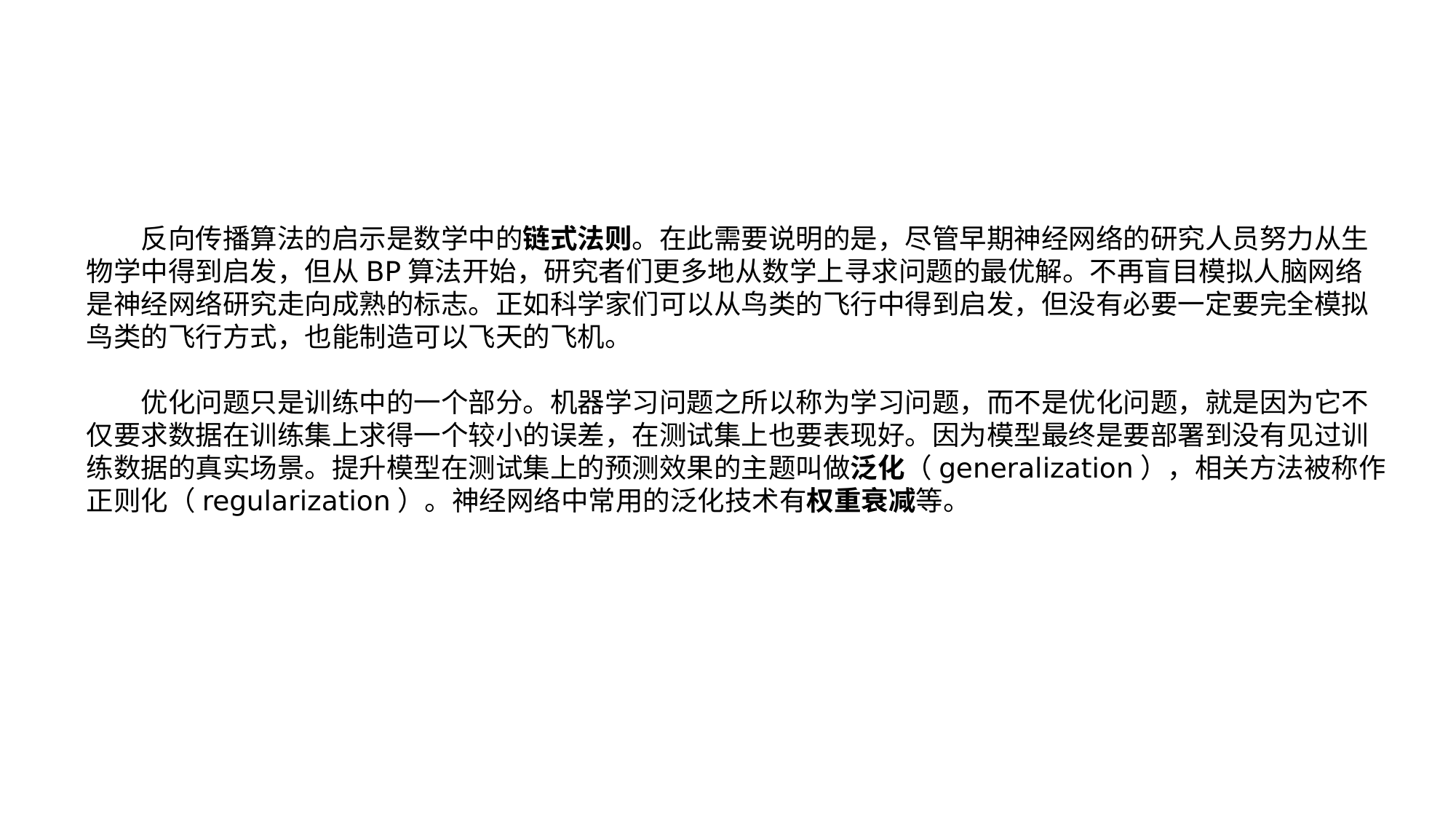

反向传播算法的启示是数学中的链式法则。在此需要说明的是，尽管早期神经网络的研究人员努力从生物学中得到启发，但从BP算法开始，研究者们更多地从数学上寻求问题的最优解。不再盲目模拟人脑网络是神经网络研究走向成熟的标志。正如科学家们可以从鸟类的飞行中得到启发，但没有必要一定要完全模拟鸟类的飞行方式，也能制造可以飞天的飞机。

　　优化问题只是训练中的一个部分。机器学习问题之所以称为学习问题，而不是优化问题，就是因为它不仅要求数据在训练集上求得一个较小的误差，在测试集上也要表现好。因为模型最终是要部署到没有见过训练数据的真实场景。提升模型在测试集上的预测效果的主题叫做泛化（generalization），相关方法被称作正则化（regularization）。神经网络中常用的泛化技术有权重衰减等。